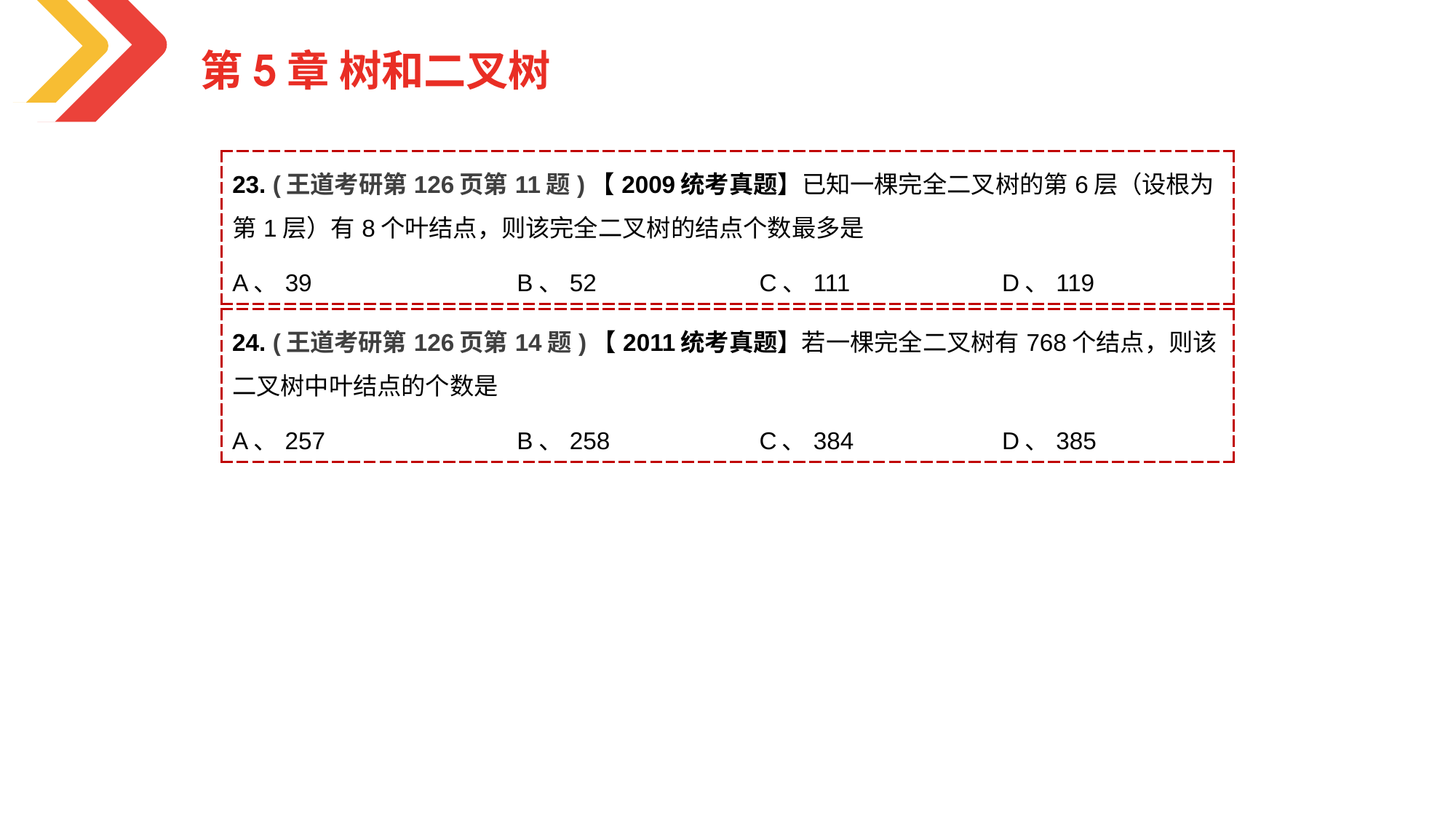

第5章 树和二叉树
| 23. (王道考研第126页第11题)【2009统考真题】已知一棵完全二叉树的第6层（设根为第1层）有8个叶结点，则该完全二叉树的结点个数最多是 |  |  |  |
| --- | --- | --- | --- |
| A、39 | B、52 | C、111 | D、119 |
| 24. (王道考研第126页第14题)【2011统考真题】若一棵完全二叉树有768个结点，则该二叉树中叶结点的个数是 |  |  |  |
| --- | --- | --- | --- |
| A、257 | B、258 | C、384 | D、385 |